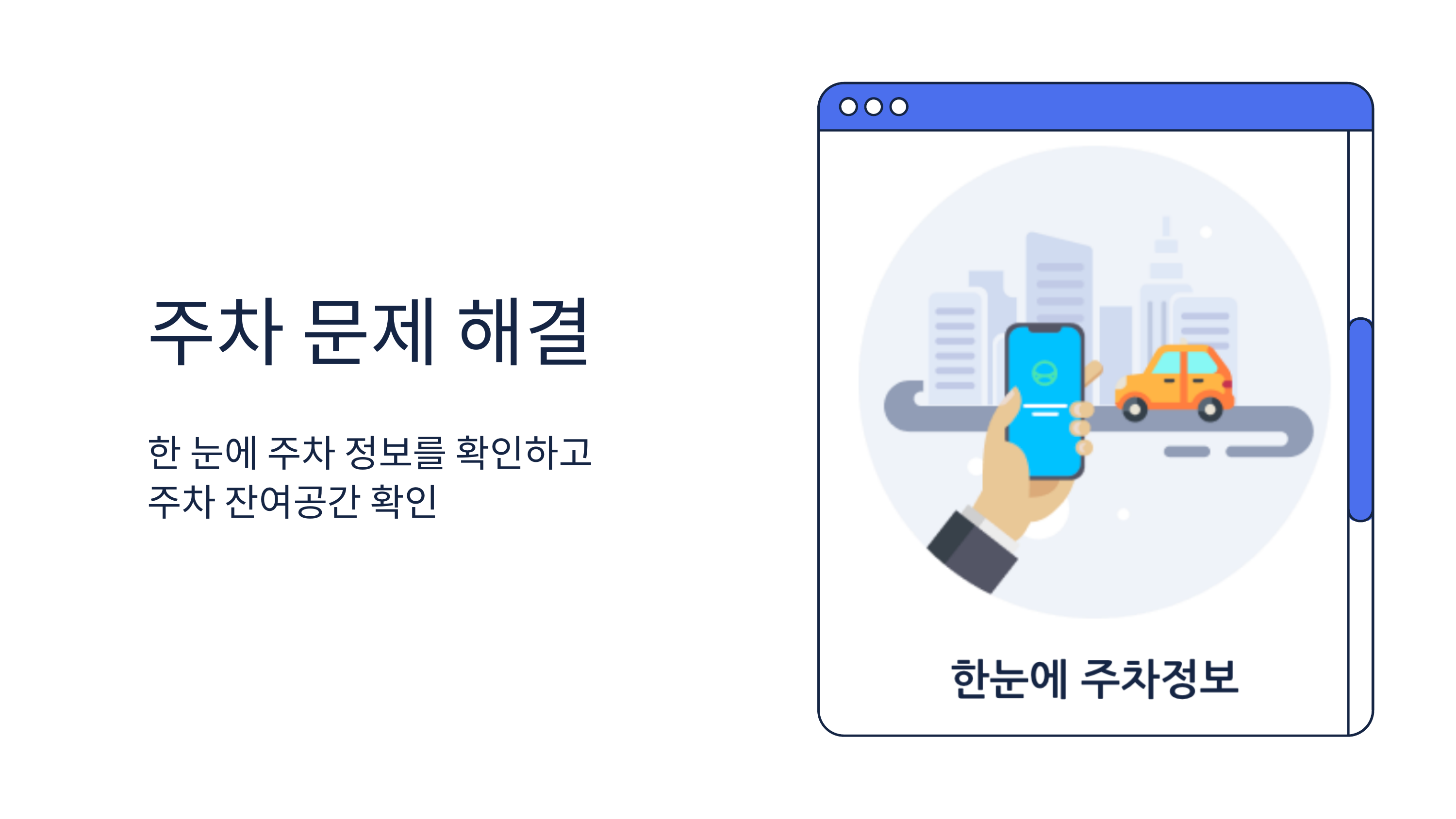

주차 문제 해결
한 눈에 주차 정보를 확인하고
주차 잔여공간 확인